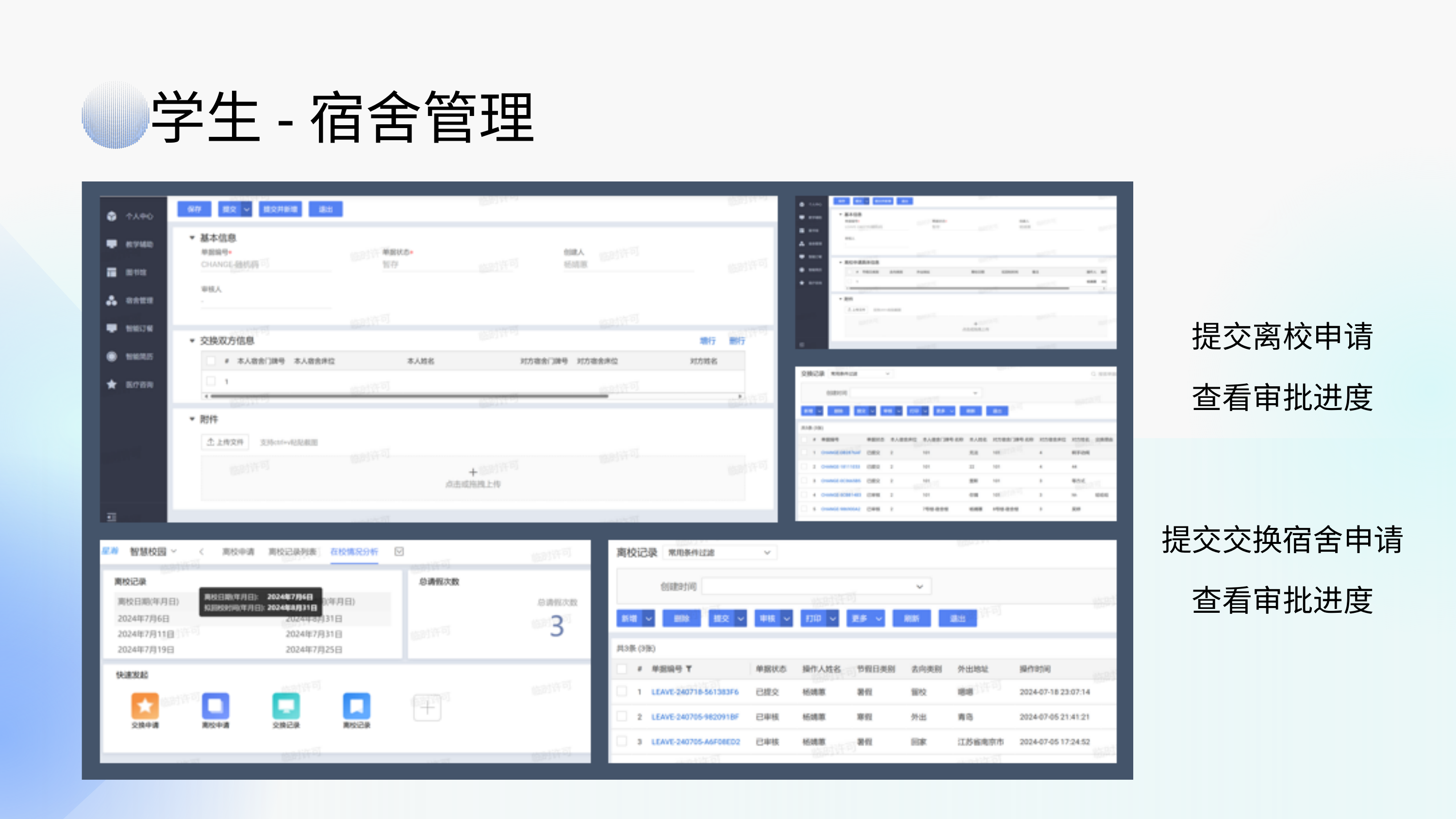

学生-宿舍管理

提交离校申请
查看审批进度

提交交换宿舍申请
查看审批进度